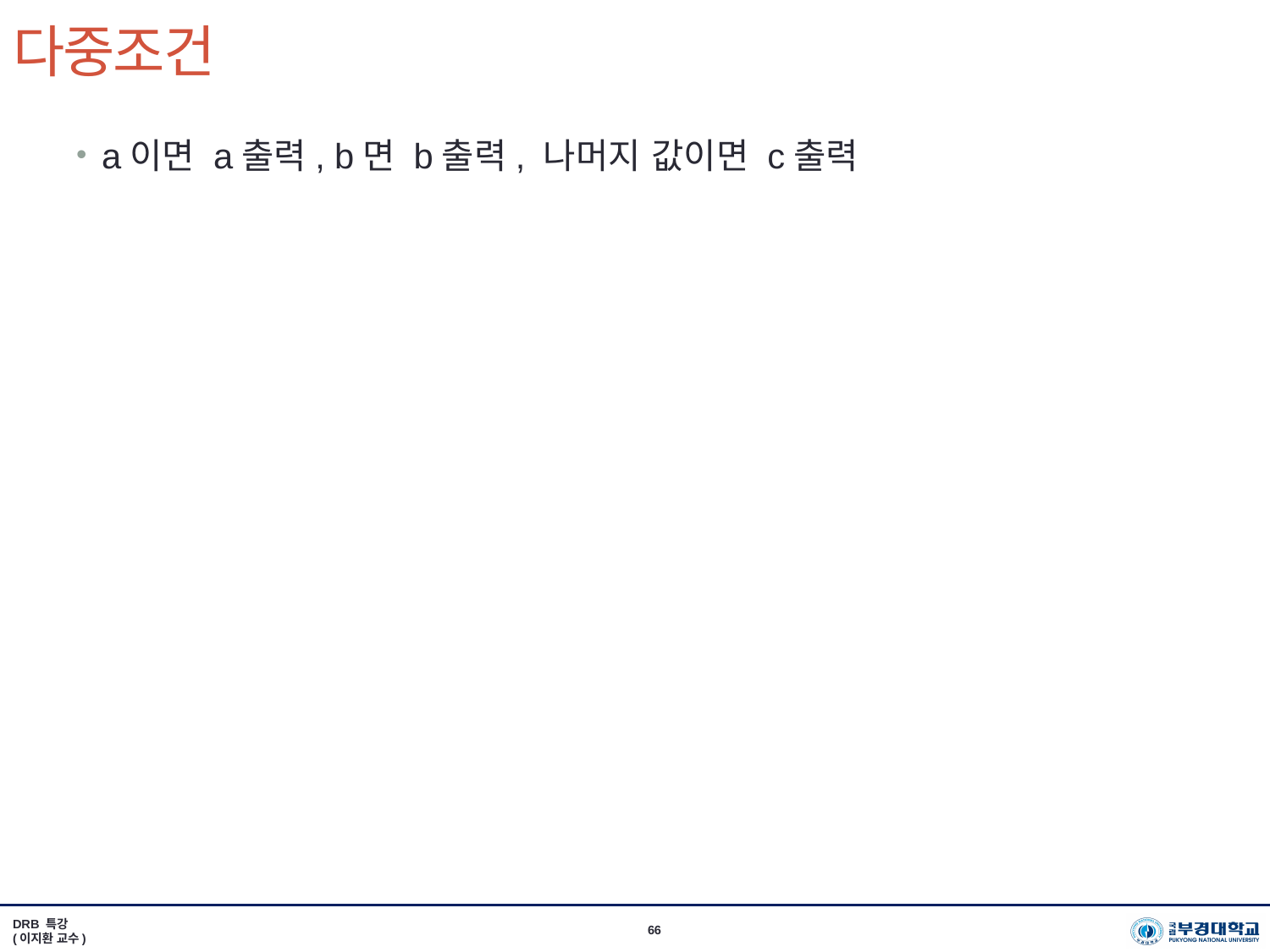

# 다중조건
a이면 a출력, b면 b출력, 나머지 값이면 c출력

DRB 특강
(이지환 교수)